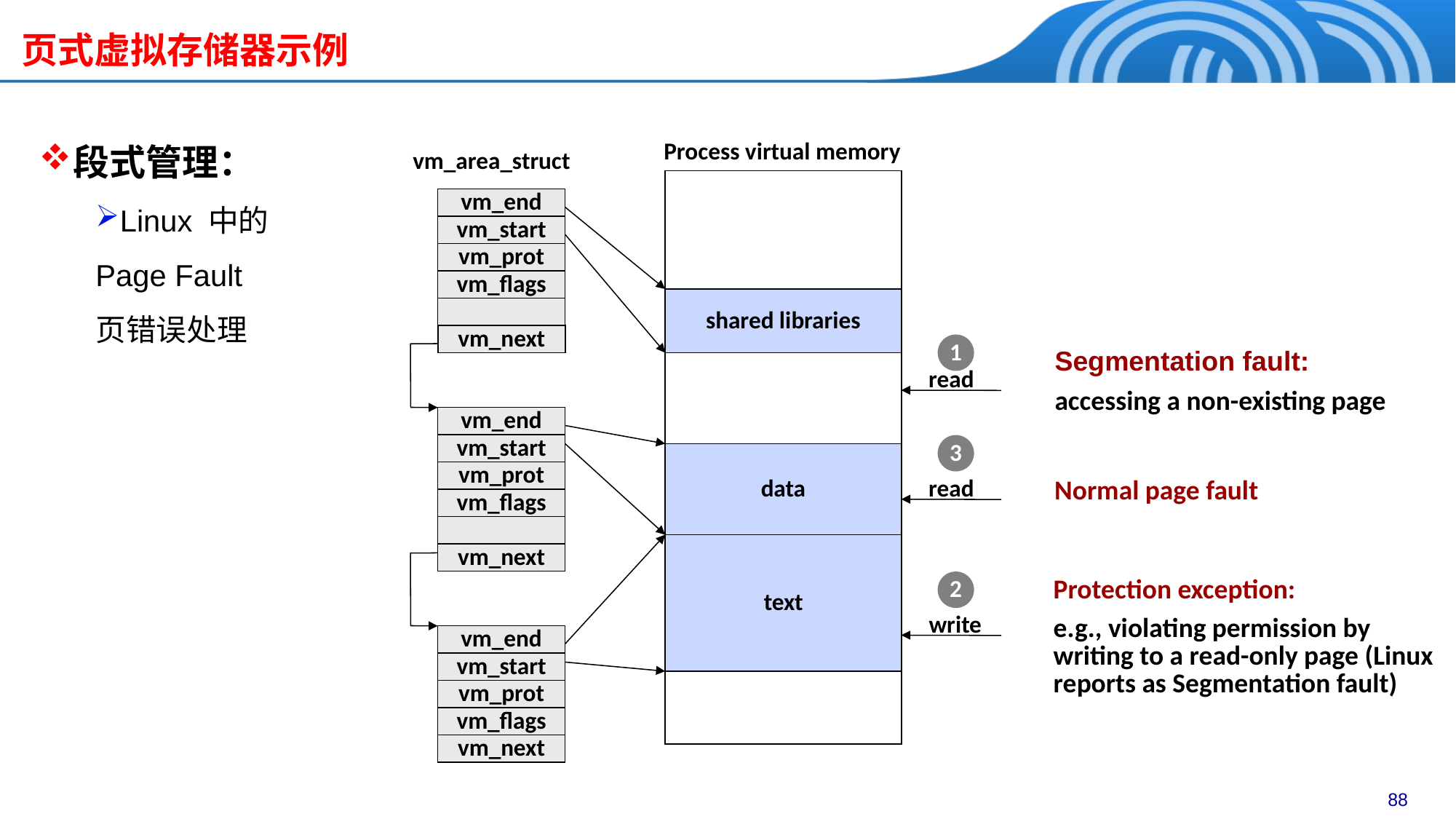

# 页式虚拟存储器示例
段式管理：
Linux 中的
Page Fault
页错误处理
Process virtual memory
vm_area_struct

vm_end

vm_start

vm_prot
vm_flags
shared libraries
vm_next
vm_next

vm_end

vm_start

data
vm_prot
vm_flags

text
vm_next
vm_next

vm_end

vm_start

vm_prot
vm_flags
vm_next
1
read

Segmentation fault:
accessing a non-existing page
3
read

Normal page fault
Protection exception:
e.g., violating permission by writing to a read-only page (Linux reports as Segmentation fault)
2
write